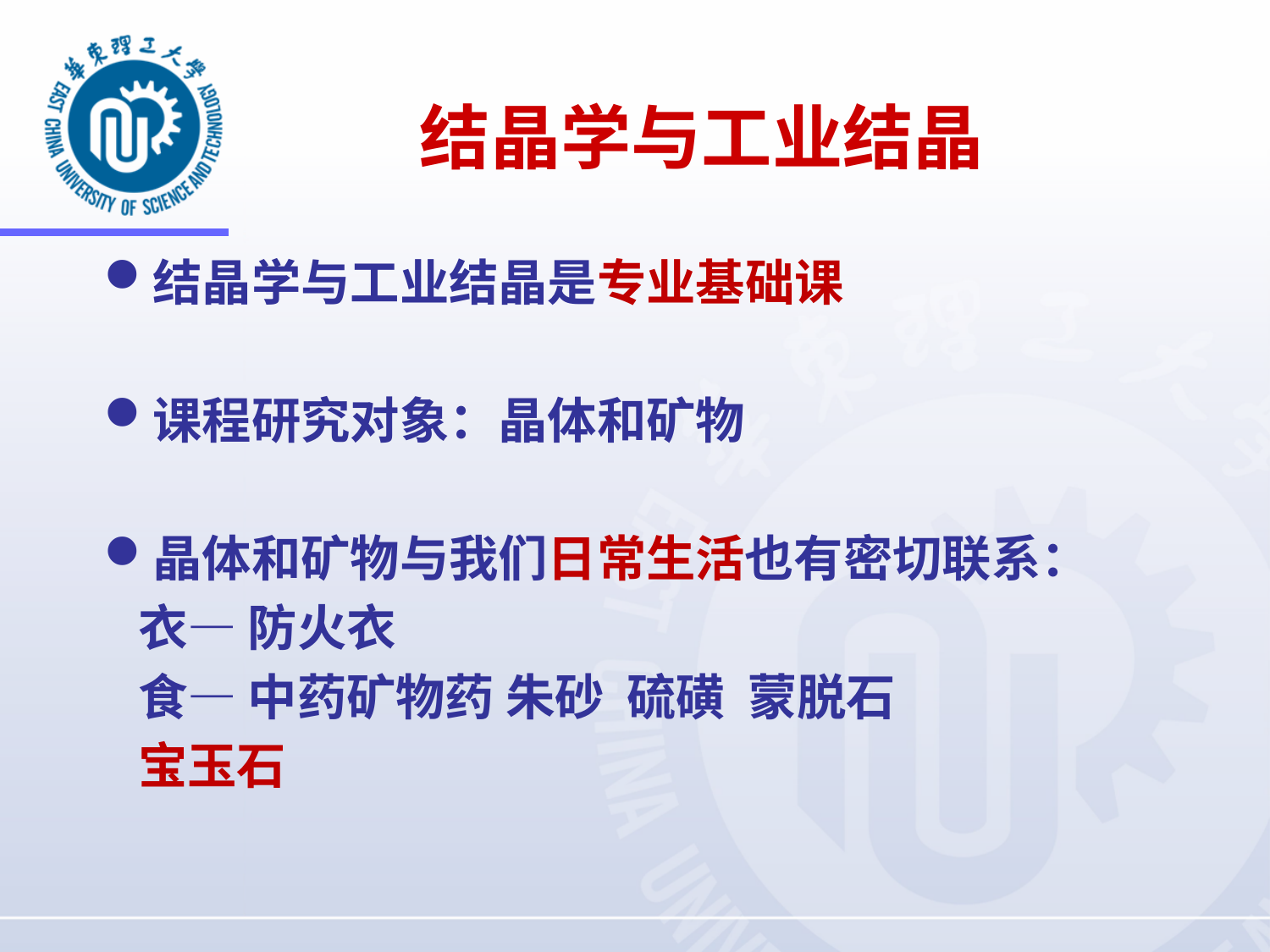

# 结晶学与工业结晶
结晶学与工业结晶是专业基础课

课程研究对象：晶体和矿物

晶体和矿物与我们日常生活也有密切联系：
  衣— 防火衣
  食— 中药矿物药 朱砂  硫磺  蒙脱石
  宝玉石